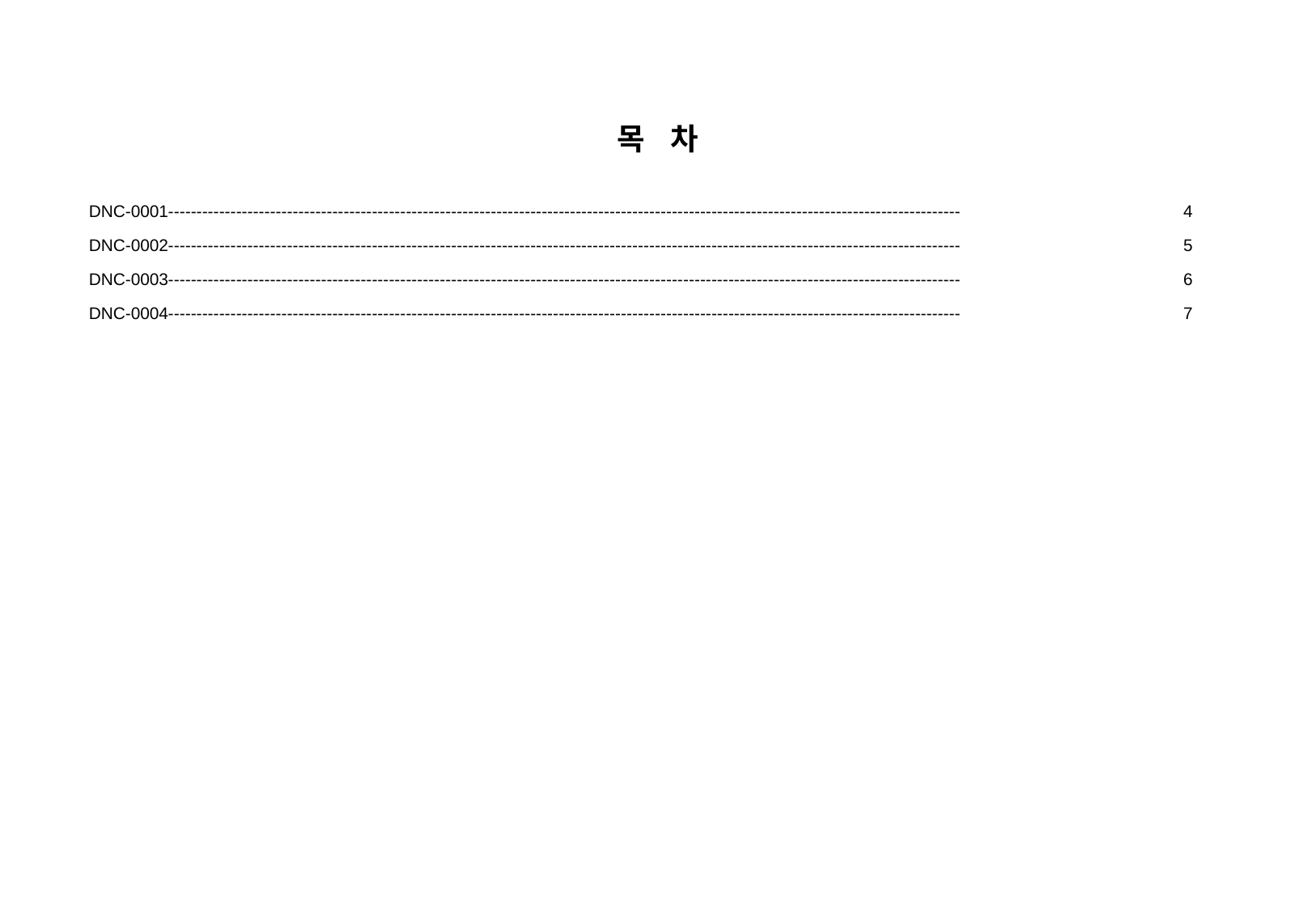

목   차
| DNC-0001-------------------------------------------------------------------------------------------------------------------------------------------- | 4 |
| --- | --- |
| DNC-0002-------------------------------------------------------------------------------------------------------------------------------------------- | 5 |
| DNC-0003-------------------------------------------------------------------------------------------------------------------------------------------- | 6 |
| DNC-0004-------------------------------------------------------------------------------------------------------------------------------------------- | 7 |
|  |  |
|  |  |
|  |  |
|  |  |
|  |  |
|  |  |
|  |  |
|  |  |
|  |  |
|  |  |
|  |  |
|  |  |
|  |  |
|  |  |
|  |  |